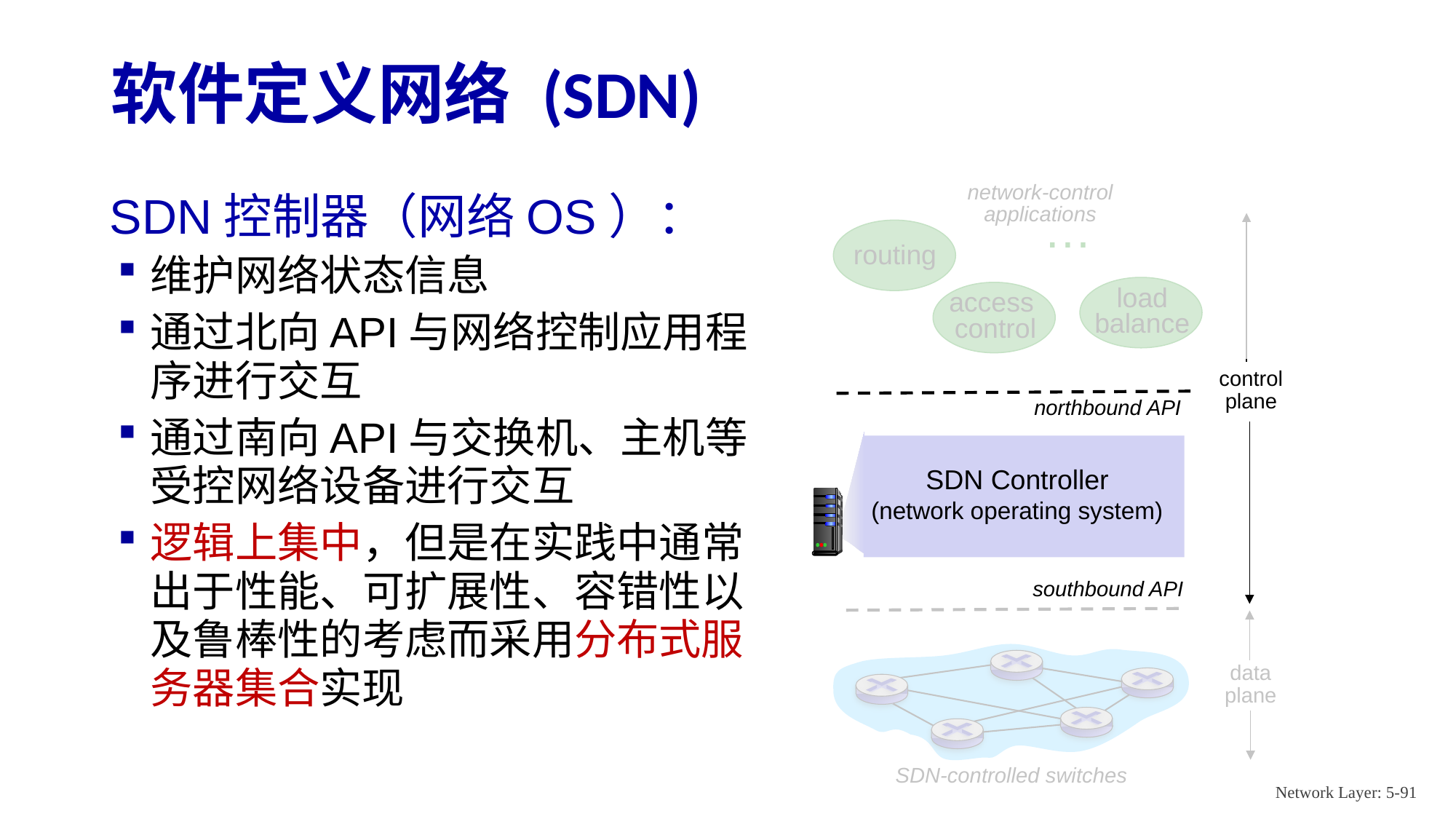

# 软件定义网络 (SDN)

network-control applications
…

routing

load
balance

access
control
control
plane
northbound API

SDN Controller
(network operating system)

southbound API

data
plane
SDN-controlled switches
SDN控制器（网络OS）：
维护网络状态信息
通过北向API与网络控制应用程序进行交互
通过南向API与交换机、主机等受控网络设备进行交互
逻辑上集中，但是在实践中通常出于性能、可扩展性、容错性以及鲁棒性的考虑而采用分布式服务器集合实现

Network Layer: 5-91